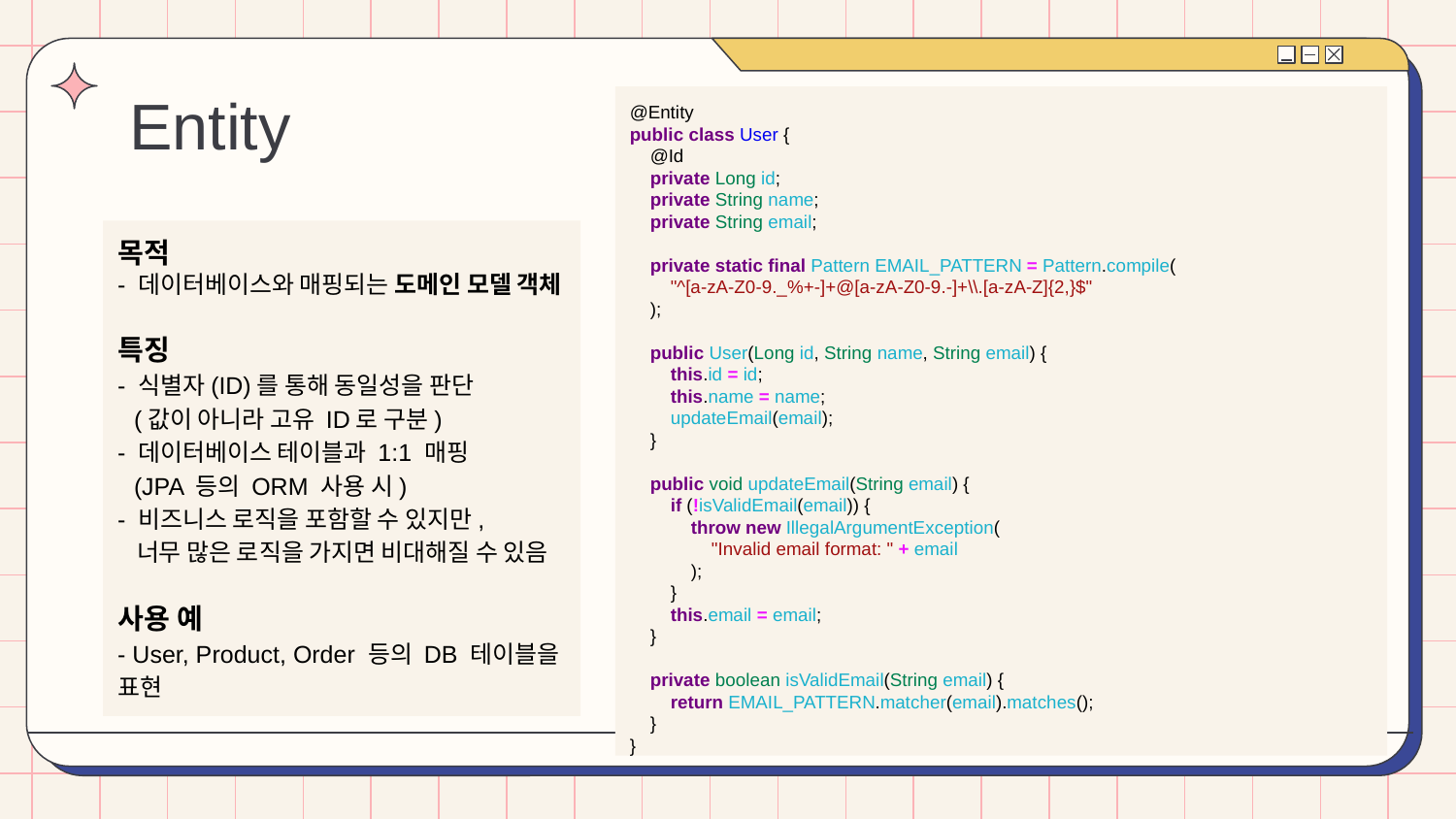

# Entity
@Entity
public class User {
    @Id
    private Long id;
    private String name;
    private String email;

    private static final Pattern EMAIL_PATTERN = Pattern.compile(
        "^[a-zA-Z0-9._%+-]+@[a-zA-Z0-9.-]+\\.[a-zA-Z]{2,}$"
    );

    public User(Long id, String name, String email) {
        this.id = id;
        this.name = name;
        updateEmail(email);
    }

    public void updateEmail(String email) {
        if (!isValidEmail(email)) {
            throw new IllegalArgumentException(
                "Invalid email format: " + email
            );
        }
        this.email = email;
    }

    private boolean isValidEmail(String email) {
        return EMAIL_PATTERN.matcher(email).matches();
    }
}
목적
- 데이터베이스와 매핑되는 도메인 모델 객체

특징
- 식별자(ID)를 통해 동일성을 판단
  (값이 아니라 고유 ID로 구분)
- 데이터베이스 테이블과 1:1 매핑
  (JPA 등의 ORM 사용 시)
- 비즈니스 로직을 포함할 수 있지만,
  너무 많은 로직을 가지면 비대해질 수 있음

사용 예
- User, Product, Order 등의 DB 테이블을 표현